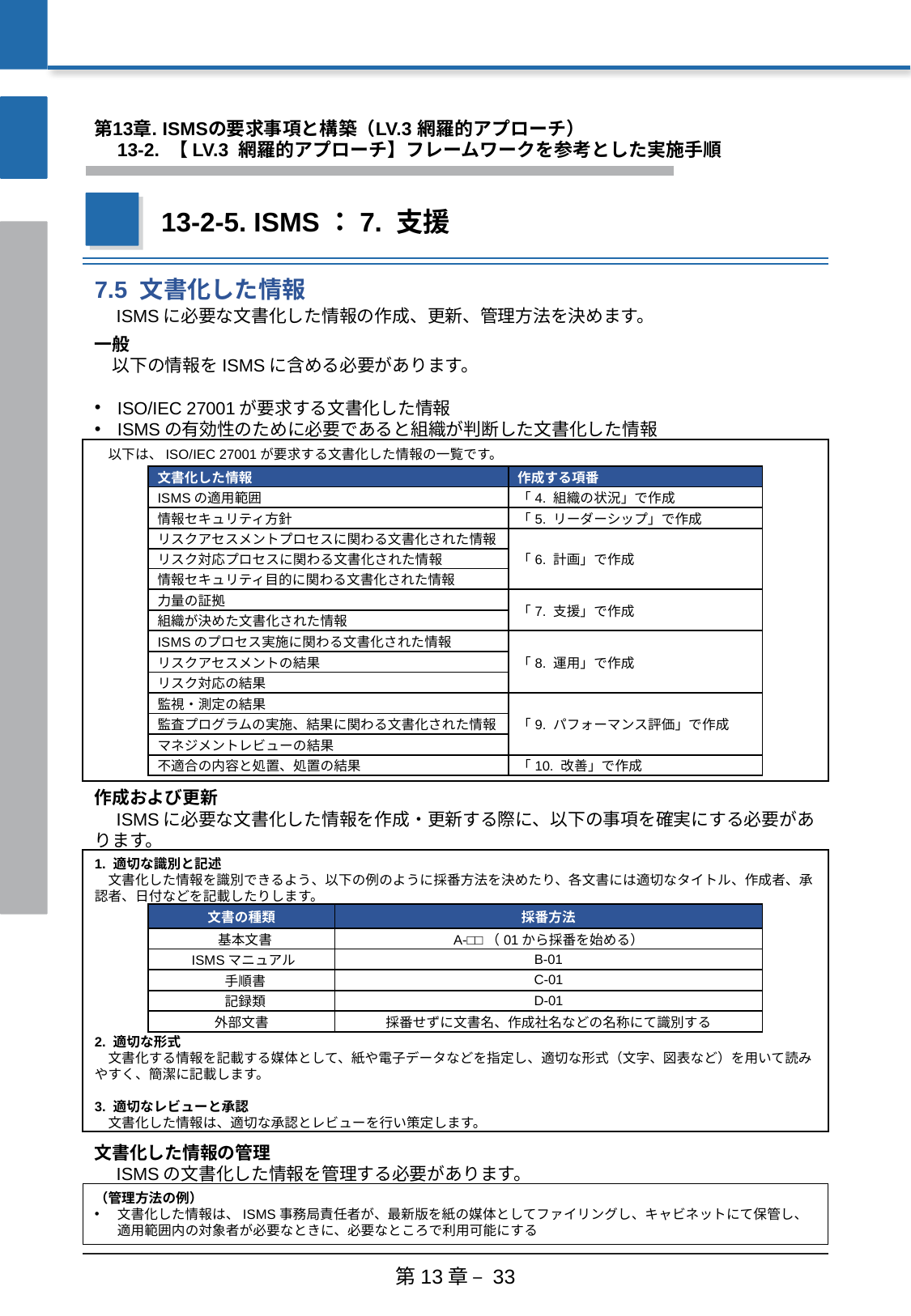

第13章. ISMSの要求事項と構築（LV.3 網羅的アプローチ）
　13-2. 【LV.3 網羅的アプローチ】フレームワークを参考とした実施手順
13-2-5. ISMS：7. 支援
7.5 文書化した情報
　ISMSに必要な文書化した情報の作成、更新、管理方法を決めます。
一般
　以下の情報をISMSに含める必要があります。

ISO/IEC 27001が要求する文書化した情報
ISMSの有効性のために必要であると組織が判断した文書化した情報

　以下は、ISO/IEC 27001が要求する文書化した情報の一覧です。
| 文書化した情報 | 作成する項番 |
| --- | --- |
| ISMSの適用範囲 | 「4. 組織の状況」で作成 |
| 情報セキュリティ方針 | 「5. リーダーシップ」で作成 |
| リスクアセスメントプロセスに関わる文書化された情報 | 「6. 計画」で作成 |
| リスク対応プロセスに関わる文書化された情報 |  |
| 情報セキュリティ目的に関わる文書化された情報 |  |
| 力量の証拠 | 「7. 支援」で作成 |
| 組織が決めた文書化された情報 |  |
| ISMSのプロセス実施に関わる文書化された情報 | 「8. 運用」で作成 |
| リスクアセスメントの結果 |  |
| リスク対応の結果 |  |
| 監視・測定の結果 | 「9. パフォーマンス評価」で作成 |
| 監査プログラムの実施、結果に関わる文書化された情報 |  |
| マネジメントレビューの結果 |  |
| 不適合の内容と処置、処置の結果 | 「10. 改善」で作成 |
作成および更新
　ISMSに必要な文書化した情報を作成・更新する際に、以下の事項を確実にする必要があります。
1. 適切な識別と記述
　文書化した情報を識別できるよう、以下の例のように採番方法を決めたり、各文書には適切なタイトル、作成者、承認者、日付などを記載したりします。

2. 適切な形式
　文書化する情報を記載する媒体として、紙や電子データなどを指定し、適切な形式（文字、図表など）を用いて読みやすく、簡潔に記載します。

3. 適切なレビューと承認
　文書化した情報は、適切な承認とレビューを行い策定します。

| 文書の種類 | 採番方法 |
| --- | --- |
| 基本文書 | A-□□（01から採番を始める） |
| ISMSマニュアル | B-01 |
| 手順書 | C-01 |
| 記録類 | D-01 |
| 外部文書 | 採番せずに文書名、作成社名などの名称にて識別する |
文書化した情報の管理
　ISMSの文書化した情報を管理する必要があります。
（管理方法の例）
文書化した情報は、ISMS事務局責任者が、最新版を紙の媒体としてファイリングし、キャビネットにて保管し、適用範囲内の対象者が必要なときに、必要なところで利用可能にする
第13章 – 33